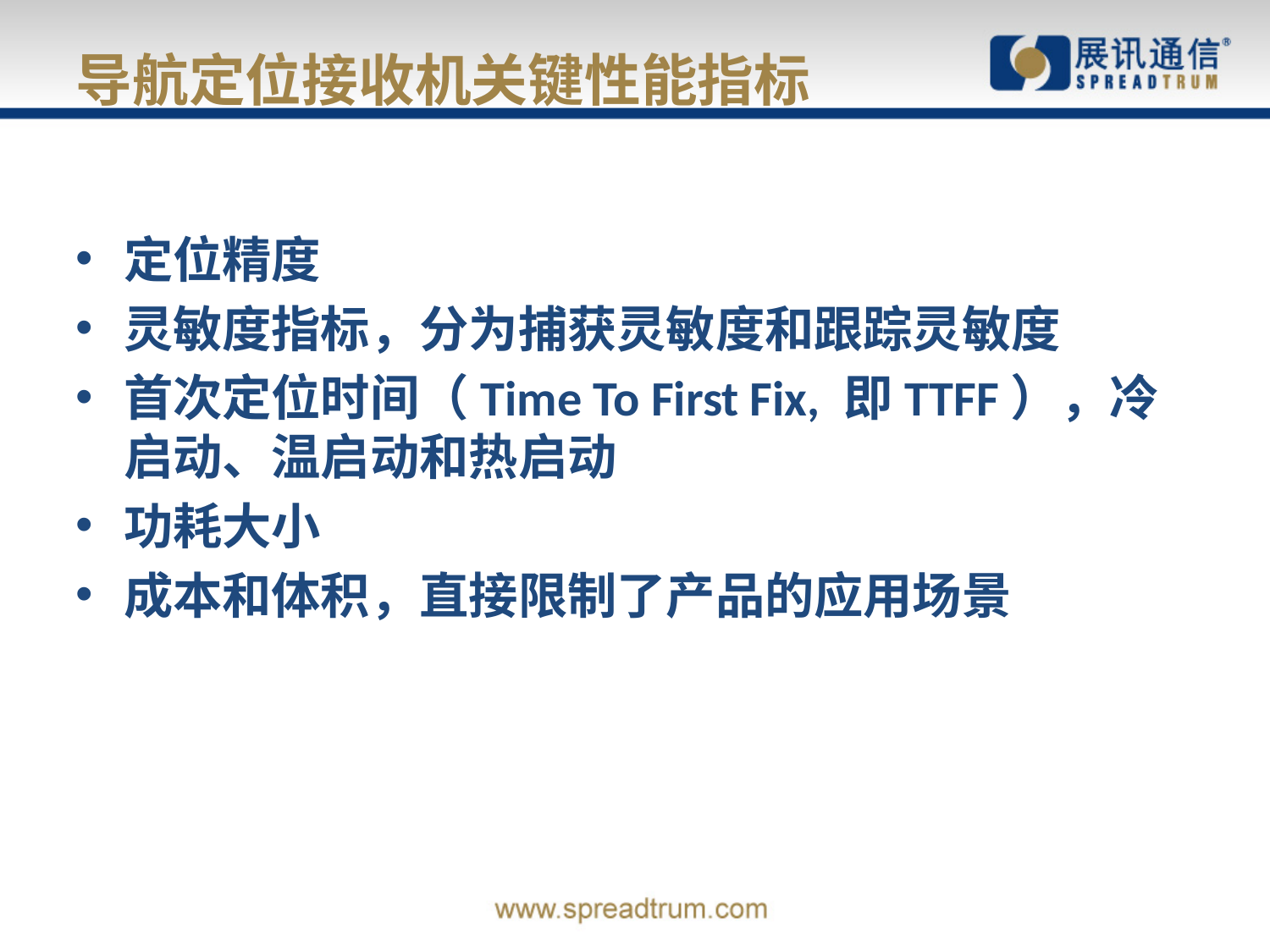

# 导航定位接收机关键性能指标
定位精度
灵敏度指标，分为捕获灵敏度和跟踪灵敏度
首次定位时间（Time To First Fix, 即TTFF），冷启动、温启动和热启动
功耗大小
成本和体积，直接限制了产品的应用场景